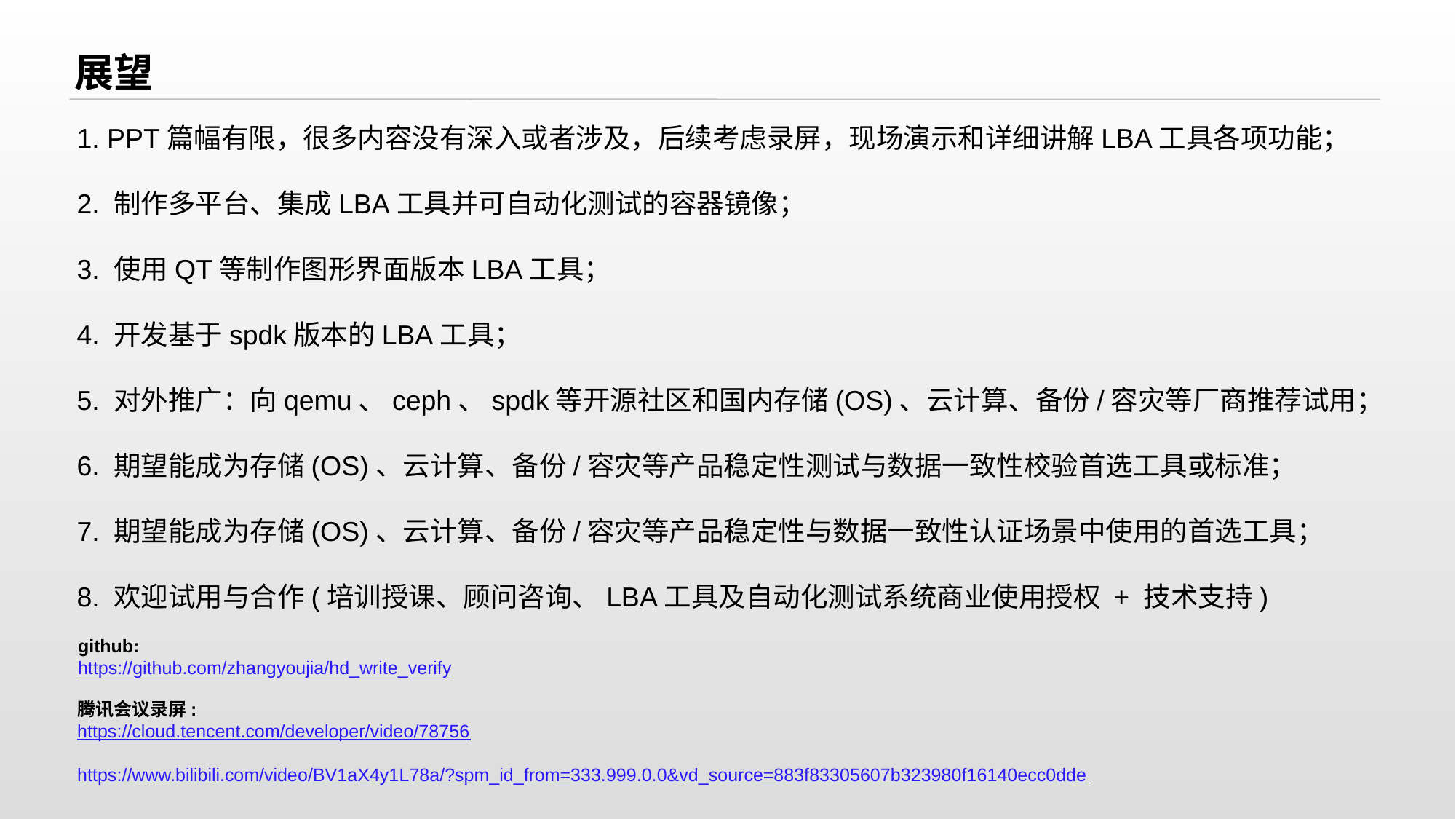

展望
1. PPT篇幅有限，很多内容没有深入或者涉及，后续考虑录屏，现场演示和详细讲解LBA工具各项功能；

2. 制作多平台、集成LBA工具并可自动化测试的容器镜像；

3. 使用QT等制作图形界面版本LBA工具；

4. 开发基于spdk版本的LBA工具；

5. 对外推广：向qemu、ceph、spdk等开源社区和国内存储(OS)、云计算、备份/容灾等厂商推荐试用；

6. 期望能成为存储(OS)、云计算、备份/容灾等产品稳定性测试与数据一致性校验首选工具或标准；

7. 期望能成为存储(OS)、云计算、备份/容灾等产品稳定性与数据一致性认证场景中使用的首选工具；

8. 欢迎试用与合作(培训授课、顾问咨询、LBA工具及自动化测试系统商业使用授权 + 技术支持)
github:
https://github.com/zhangyoujia/hd_write_verify
腾讯会议录屏:
https://cloud.tencent.com/developer/video/78756

https://www.bilibili.com/video/BV1aX4y1L78a/?spm_id_from=333.999.0.0&vd_source=883f83305607b323980f16140ecc0dde